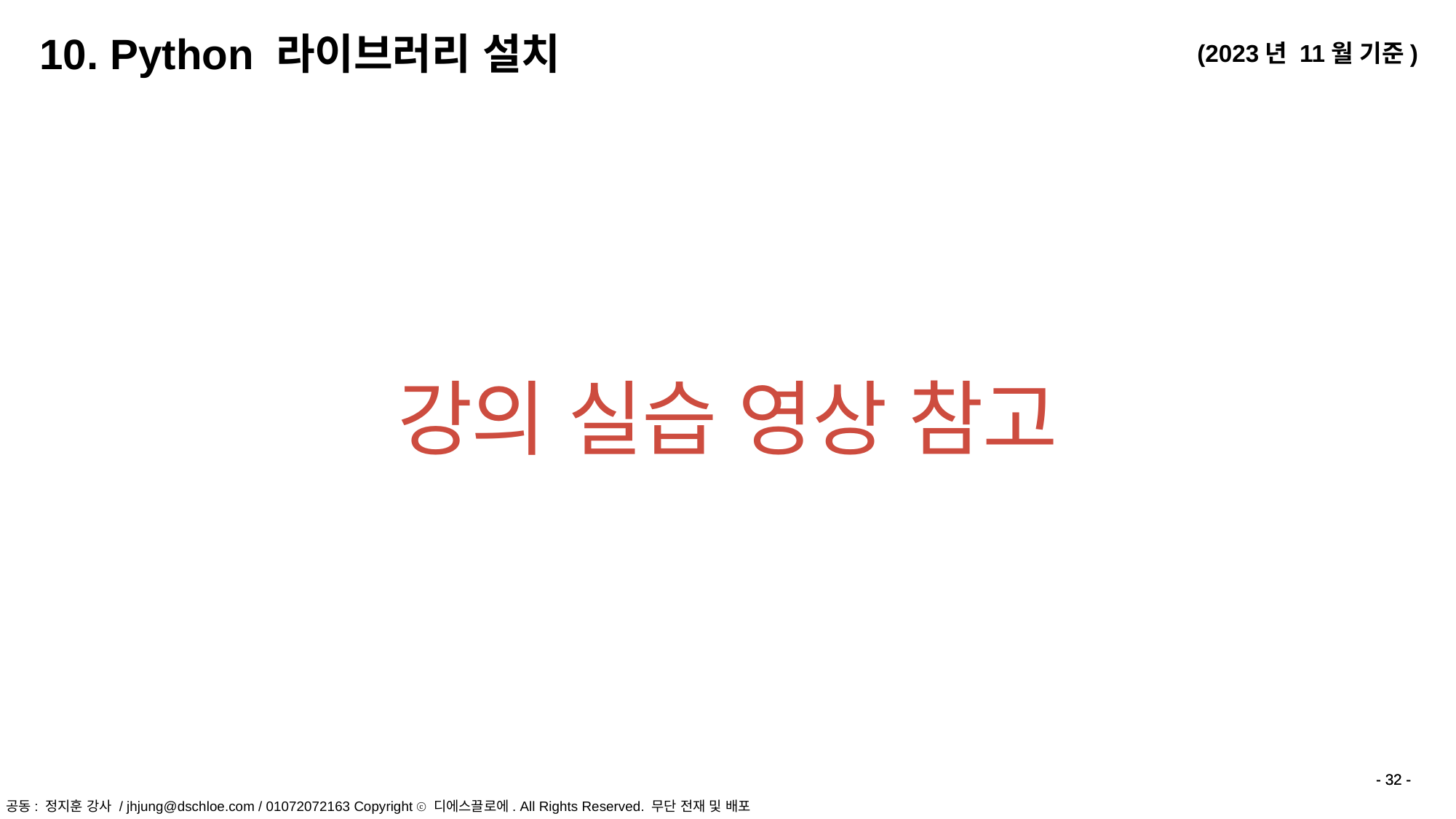

10. Python 라이브러리 설치
강의 실습 영상 참고
- 32 -